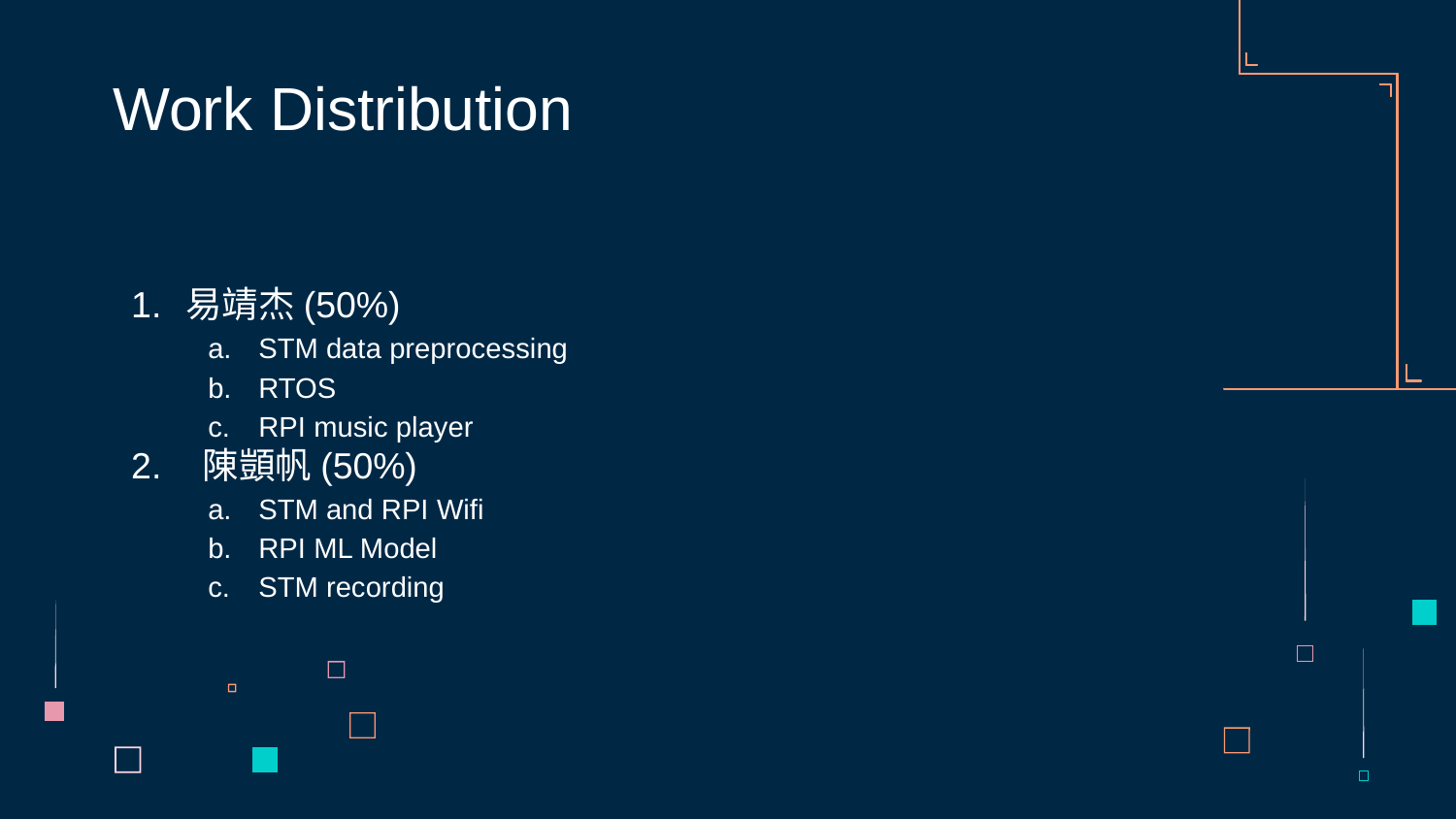

# Work Distribution
易靖杰(50%)
STM data preprocessing
RTOS
RPI music player
 陳顗帆(50%)
STM and RPI Wifi
RPI ML Model
STM recording